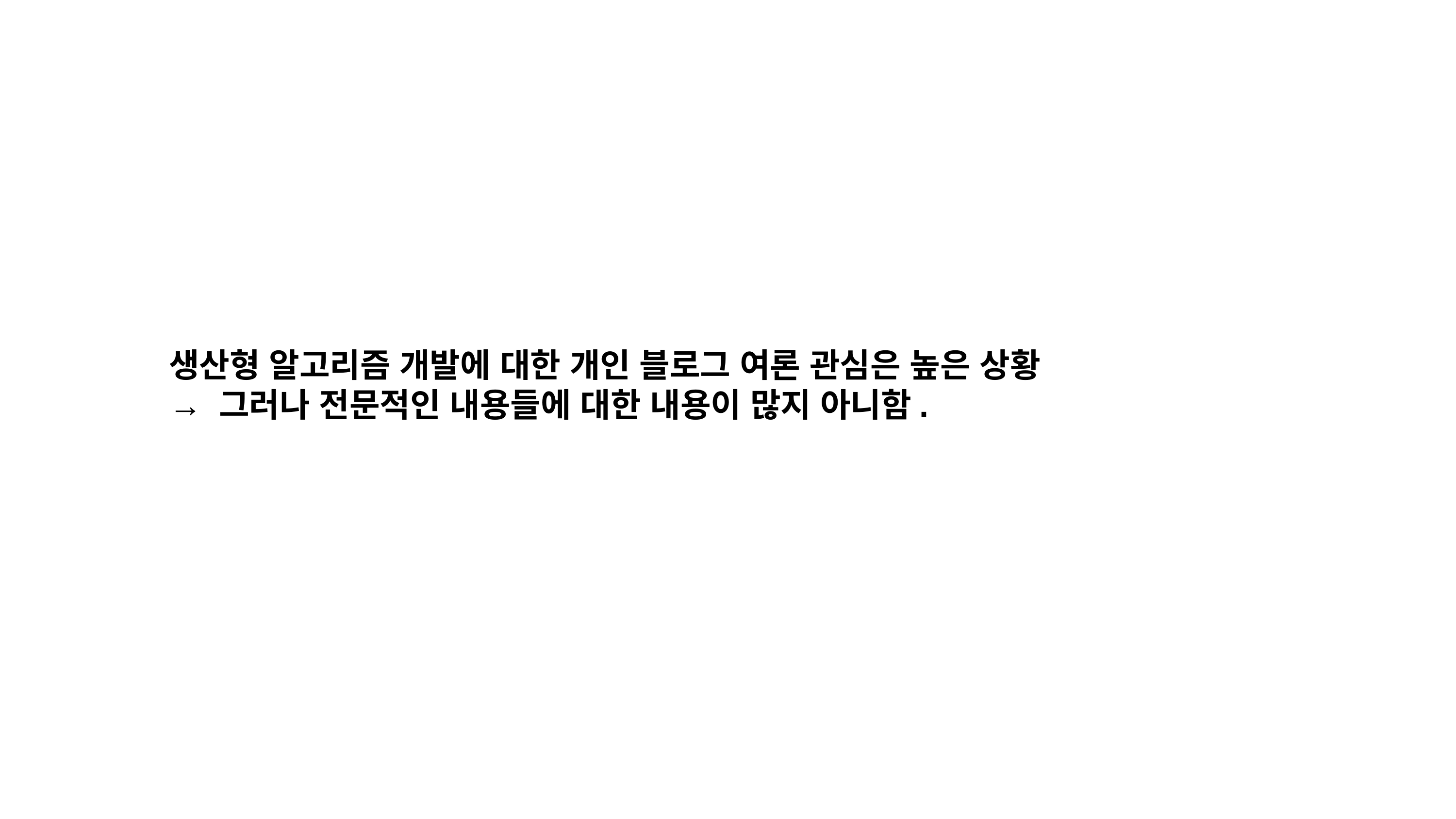

생산형 알고리즘 개발에 대한 개인 블로그 여론 관심은 높은 상황
→ 그러나 전문적인 내용들에 대한 내용이 많지 아니함.